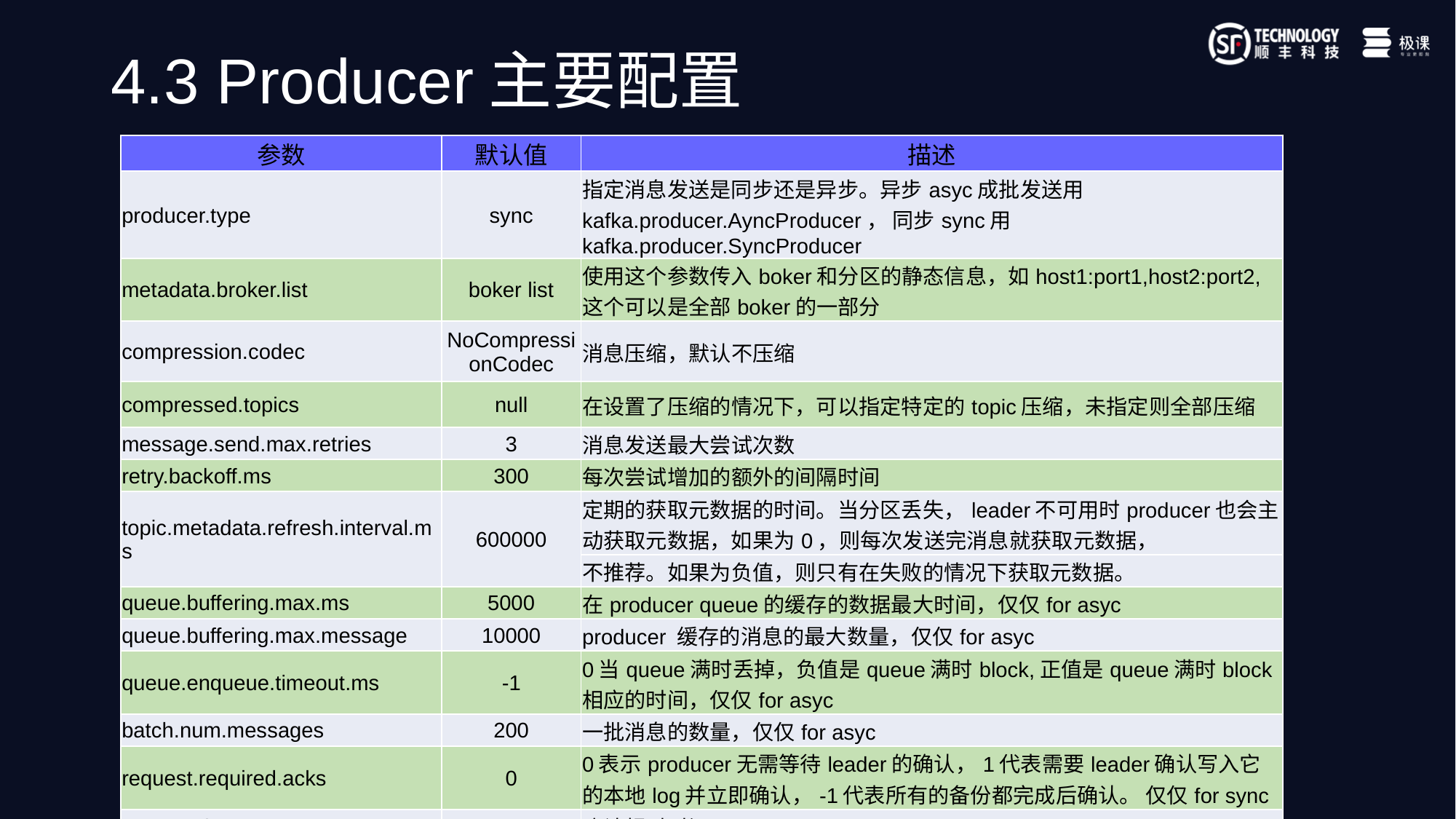

4.3 Producer主要配置
| 参数 | 默认值 | 描述 |
| --- | --- | --- |
| producer.type | sync | 指定消息发送是同步还是异步。异步asyc成批发送用kafka.producer.AyncProducer， 同步sync用kafka.producer.SyncProducer |
| metadata.broker.list | boker list | 使用这个参数传入boker和分区的静态信息，如host1:port1,host2:port2, 这个可以是全部boker的一部分 |
| compression.codec | NoCompressionCodec | 消息压缩，默认不压缩 |
| compressed.topics | null | 在设置了压缩的情况下，可以指定特定的topic压缩，未指定则全部压缩 |
| message.send.max.retries | 3 | 消息发送最大尝试次数 |
| retry.backoff.ms | 300 | 每次尝试增加的额外的间隔时间 |
| topic.metadata.refresh.interval.ms | 600000 | 定期的获取元数据的时间。当分区丢失，leader不可用时producer也会主动获取元数据，如果为0，则每次发送完消息就获取元数据， |
|  |  | 不推荐。如果为负值，则只有在失败的情况下获取元数据。 |
| queue.buffering.max.ms | 5000 | 在producer queue的缓存的数据最大时间，仅仅for asyc |
| queue.buffering.max.message | 10000 | producer 缓存的消息的最大数量，仅仅for asyc |
| queue.enqueue.timeout.ms | -1 | 0当queue满时丢掉，负值是queue满时block,正值是queue满时block相应的时间，仅仅for asyc |
| batch.num.messages | 200 | 一批消息的数量，仅仅for asyc |
| request.required.acks | 0 | 0表示producer无需等待leader的确认，1代表需要leader确认写入它的本地log并立即确认，-1代表所有的备份都完成后确认。 仅仅for sync |
| request.timeout.ms | 10000 | 确认超时时间 |